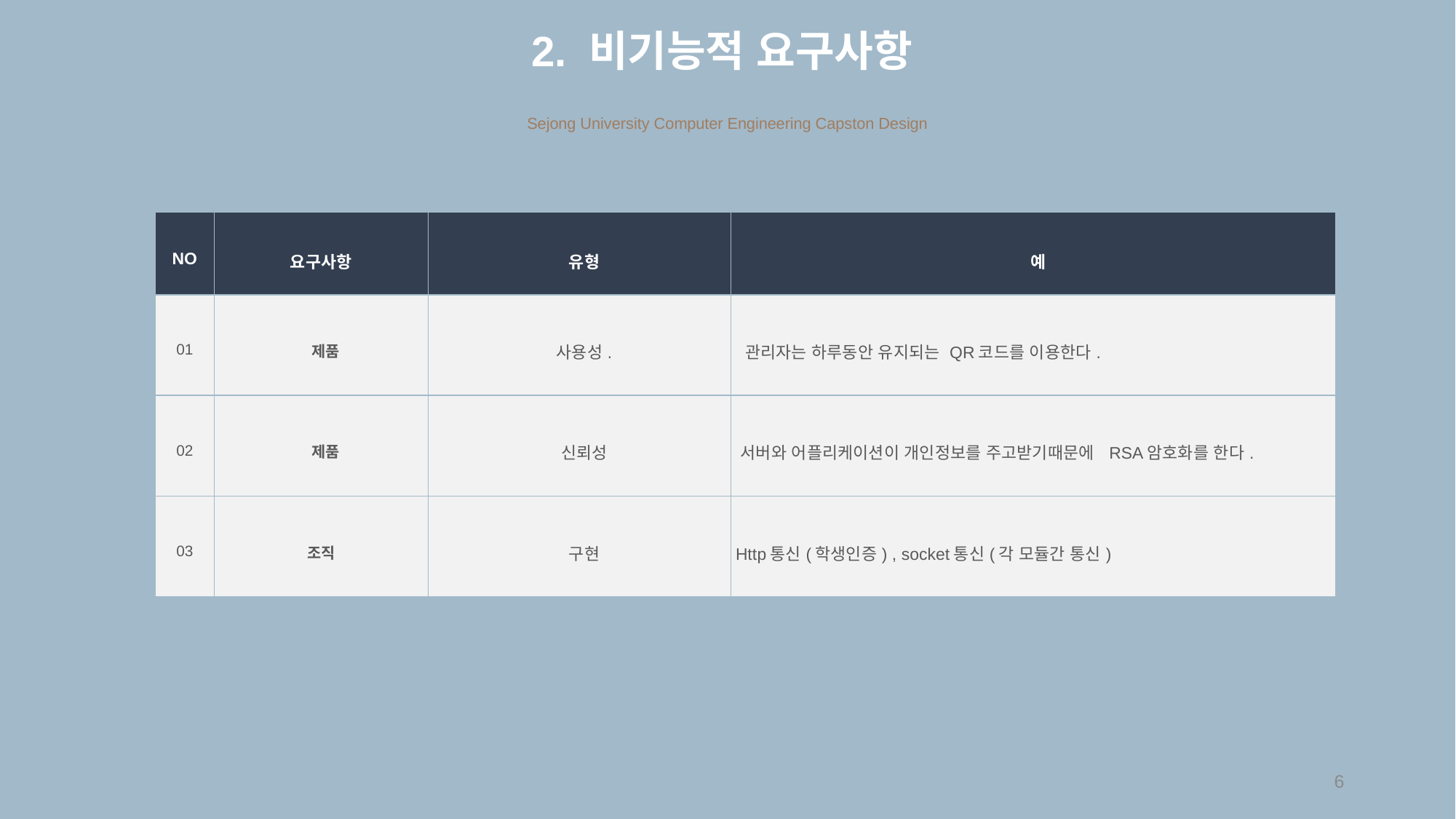

2. 비기능적 요구사항
Sejong University Computer Engineering Capston Design
| NO | 요구사항 | 유형 | 예 |
| --- | --- | --- | --- |
| 01 | 제품 | 사용성. | 관리자는 하루동안 유지되는 QR코드를 이용한다. |
| 02 | 제품 | 신뢰성 | 서버와 어플리케이션이 개인정보를 주고받기때문에 RSA암호화를 한다. |
| 03 | 조직 | 구현 | Http통신(학생인증) , socket통신(각 모듈간 통신) |
6